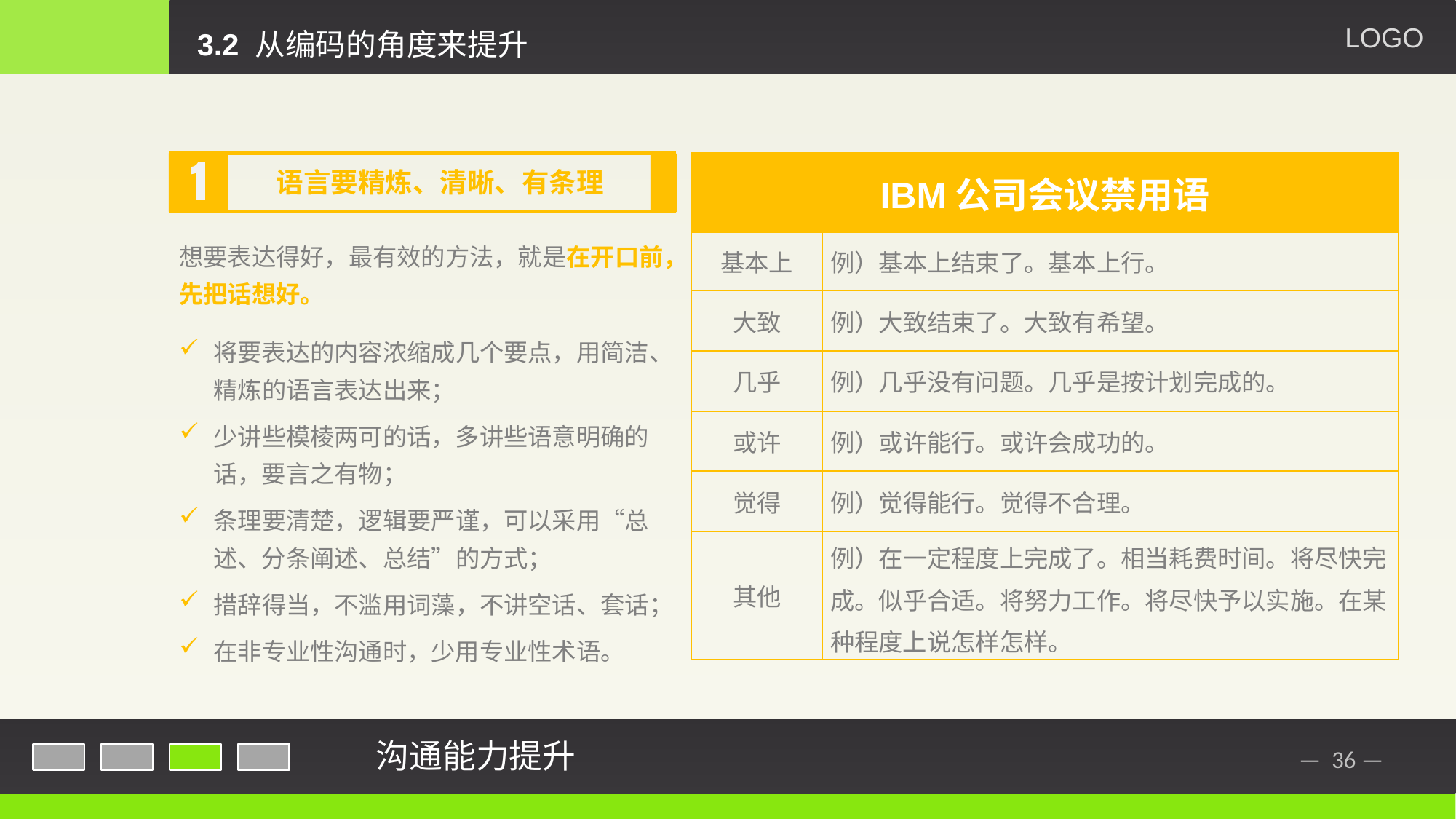

3.2 从编码的角度来提升
1
| IBM公司会议禁用语 |  |
| --- | --- |
| 基本上 | 例）基本上结束了。基本上行。 |
| 大致 | 例）大致结束了。大致有希望。 |
| 几乎 | 例）几乎没有问题。几乎是按计划完成的。 |
| 或许 | 例）或许能行。或许会成功的。 |
| 觉得 | 例）觉得能行。觉得不合理。 |
| 其他 | 例）在一定程度上完成了。相当耗费时间。将尽快完成。似乎合适。将努力工作。将尽快予以实施。在某种程度上说怎样怎样。 |

语言要精炼、清晰、有条理
想要表达得好，最有效的方法，就是在开口前，先把话想好。
将要表达的内容浓缩成几个要点，用简洁、精炼的语言表达出来；
少讲些模棱两可的话，多讲些语意明确的话，要言之有物；
条理要清楚，逻辑要严谨，可以采用“总述、分条阐述、总结”的方式；
措辞得当，不滥用词藻，不讲空话、套话；
在非专业性沟通时，少用专业性术语。